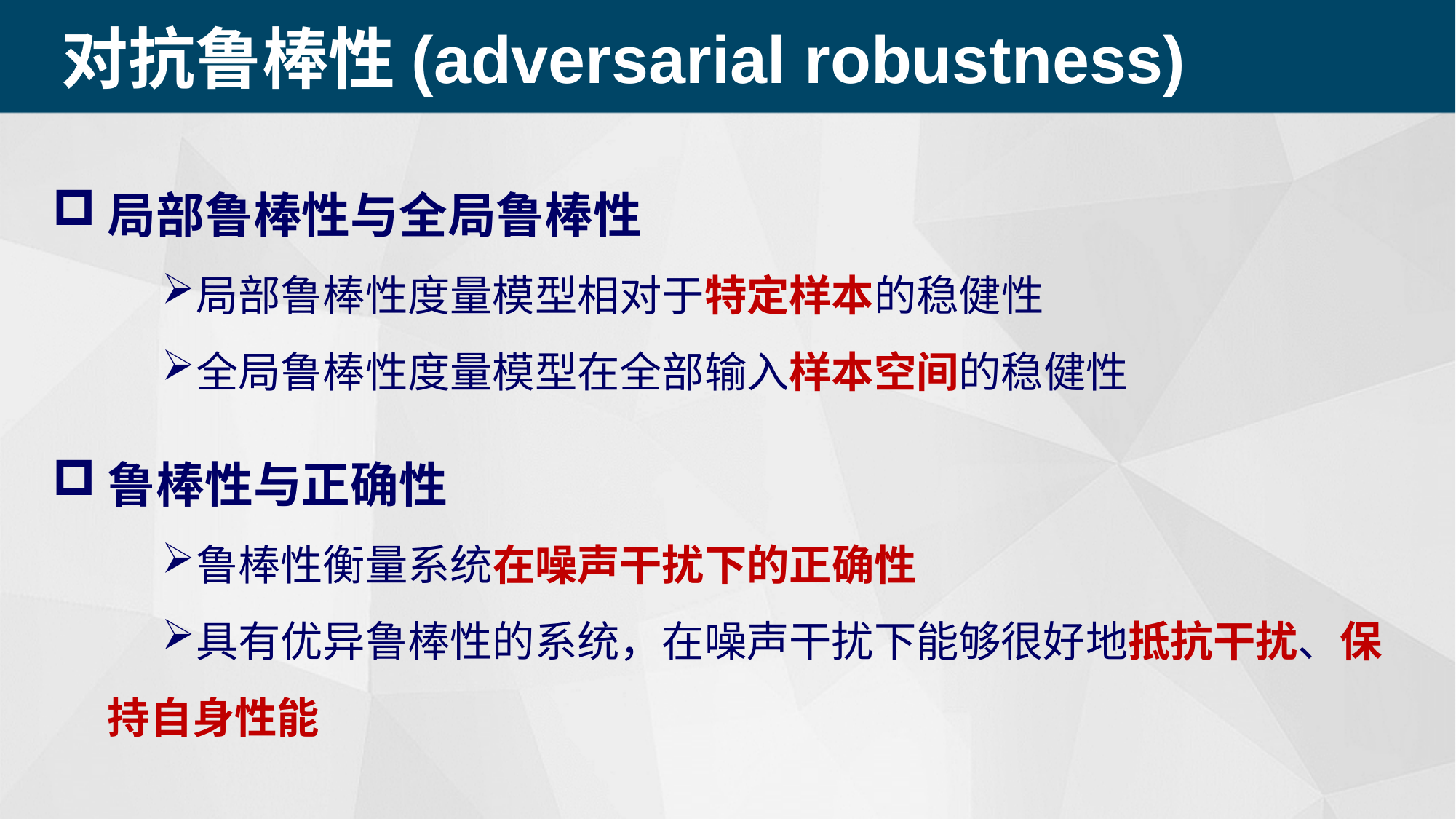

对抗鲁棒性(adversarial robustness)
局部鲁棒性与全局鲁棒性
局部鲁棒性度量模型相对于特定样本的稳健性
全局鲁棒性度量模型在全部输入样本空间的稳健性
鲁棒性与正确性
鲁棒性衡量系统在噪声干扰下的正确性
具有优异鲁棒性的系统，在噪声干扰下能够很好地抵抗干扰、保持自身性能